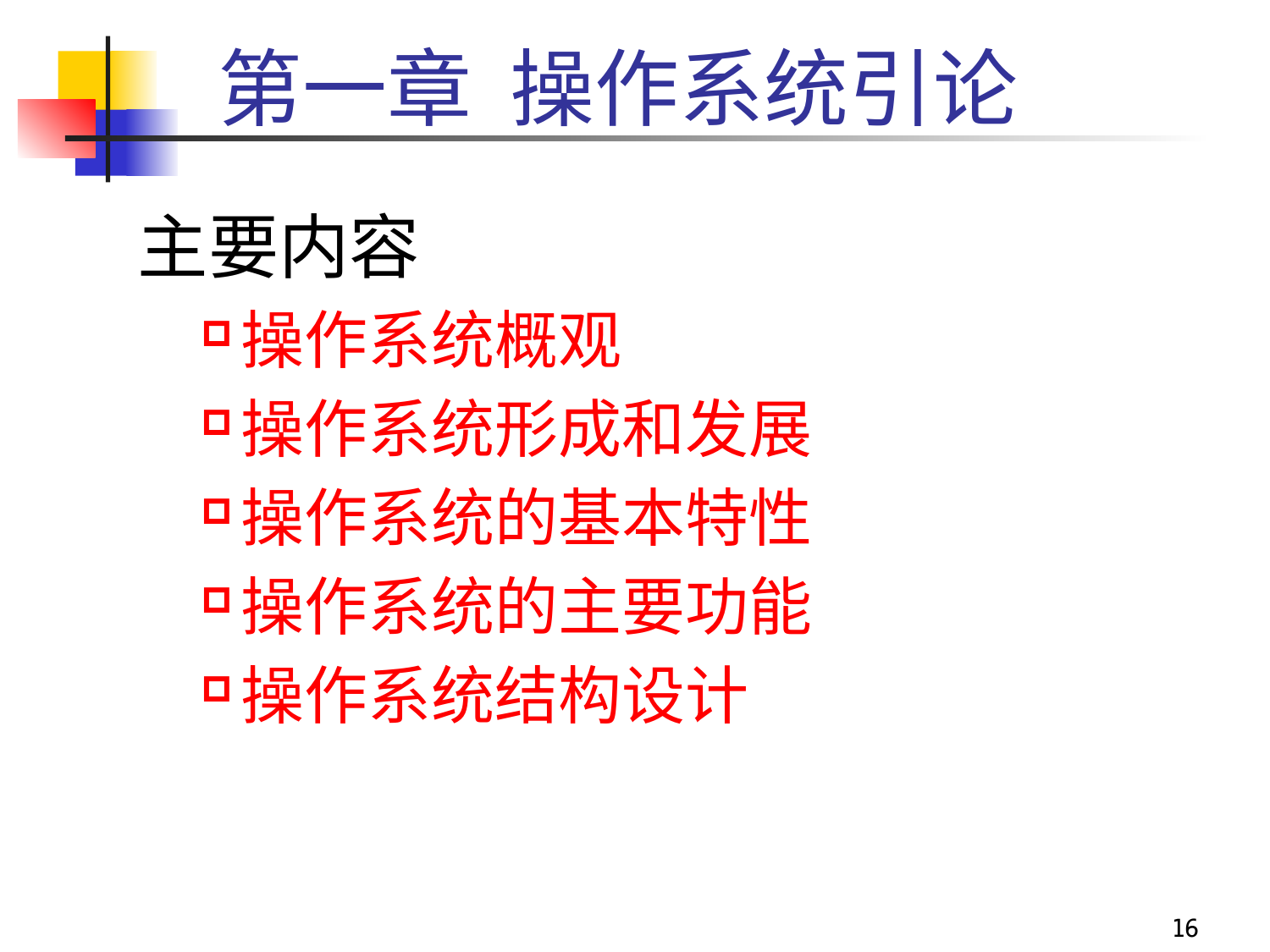

第一章  操作系统引论
主要内容
操作系统概观
操作系统形成和发展
操作系统的基本特性
操作系统的主要功能
操作系统结构设计

16